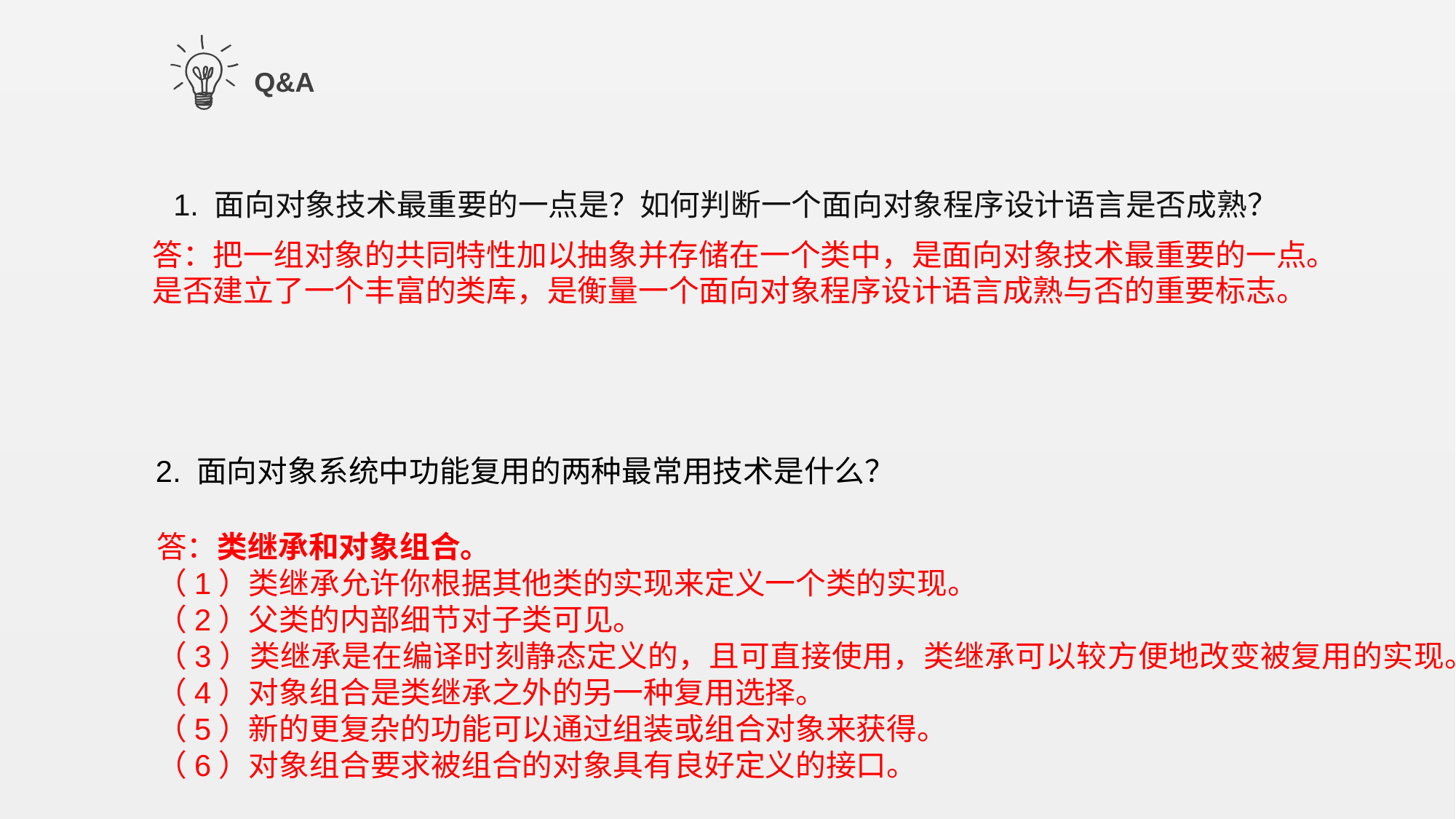

Q&A
1. 面向对象技术最重要的一点是？如何判断一个面向对象程序设计语言是否成熟？
答：把一组对象的共同特性加以抽象并存储在一个类中，是面向对象技术最重要的一点。
是否建立了一个丰富的类库，是衡量一个面向对象程序设计语言成熟与否的重要标志。

2. 面向对象系统中功能复用的两种最常用技术是什么？
答：类继承和对象组合。
（1）类继承允许你根据其他类的实现来定义一个类的实现。
（2）父类的内部细节对子类可见。
（3）类继承是在编译时刻静态定义的，且可直接使用，类继承可以较方便地改变被复用的实现。
（4）对象组合是类继承之外的另一种复用选择。
（5）新的更复杂的功能可以通过组装或组合对象来获得。
（6）对象组合要求被组合的对象具有良好定义的接口。